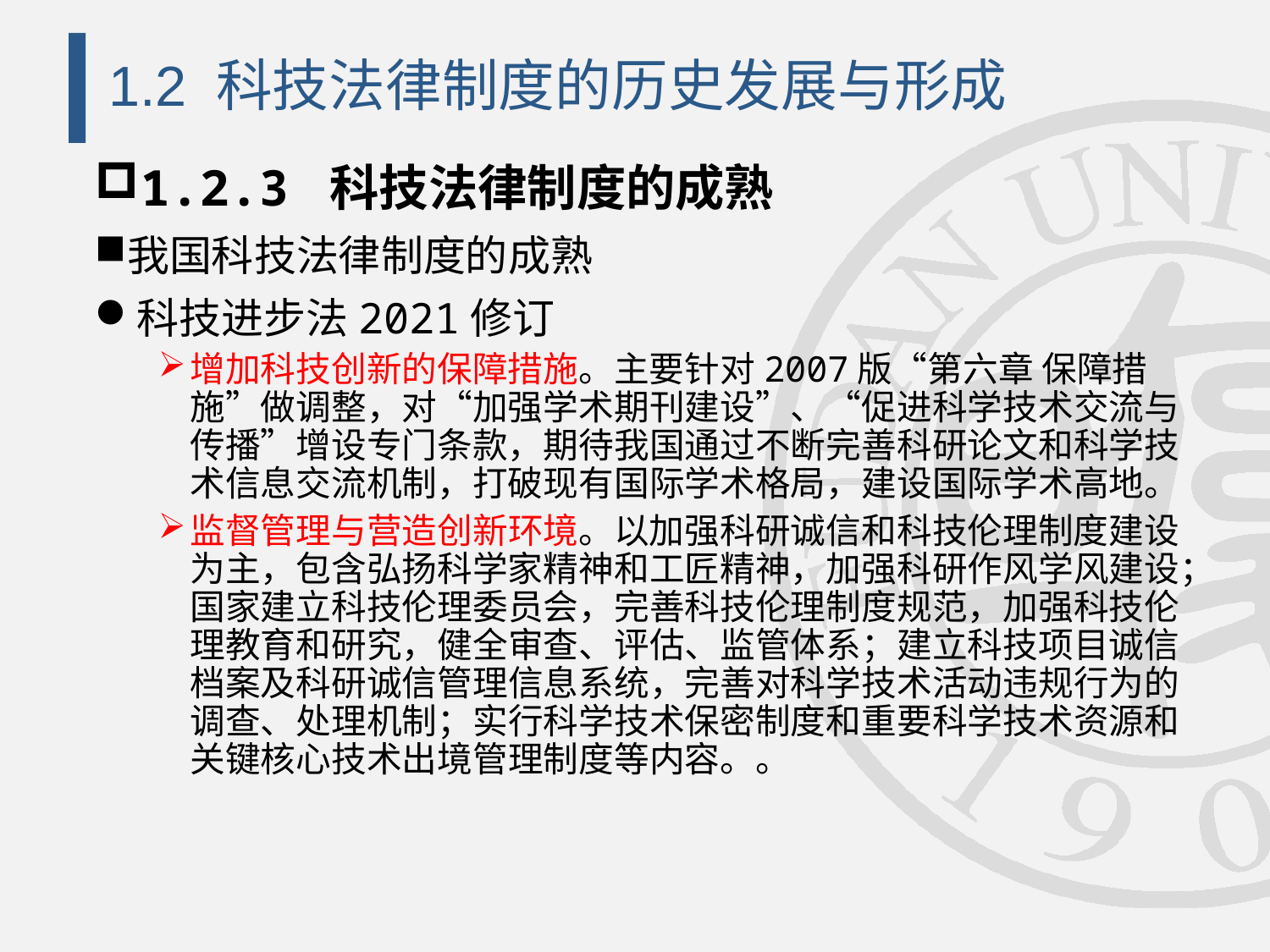

# 1.2 科技法律制度的历史发展与形成
1.2.3 科技法律制度的成熟
我国科技法律制度的成熟
科技进步法2021修订
增加科技创新的保障措施。主要针对2007版“第六章 保障措施”做调整，对“加强学术期刊建设”、“促进科学技术交流与传播”增设专门条款，期待我国通过不断完善科研论文和科学技术信息交流机制，打破现有国际学术格局，建设国际学术高地。
监督管理与营造创新环境。以加强科研诚信和科技伦理制度建设为主，包含弘扬科学家精神和工匠精神，加强科研作风学风建设；国家建立科技伦理委员会，完善科技伦理制度规范，加强科技伦理教育和研究，健全审查、评估、监管体系；建立科技项目诚信档案及科研诚信管理信息系统，完善对科学技术活动违规行为的调查、处理机制；实行科学技术保密制度和重要科学技术资源和关键核心技术出境管理制度等内容。。